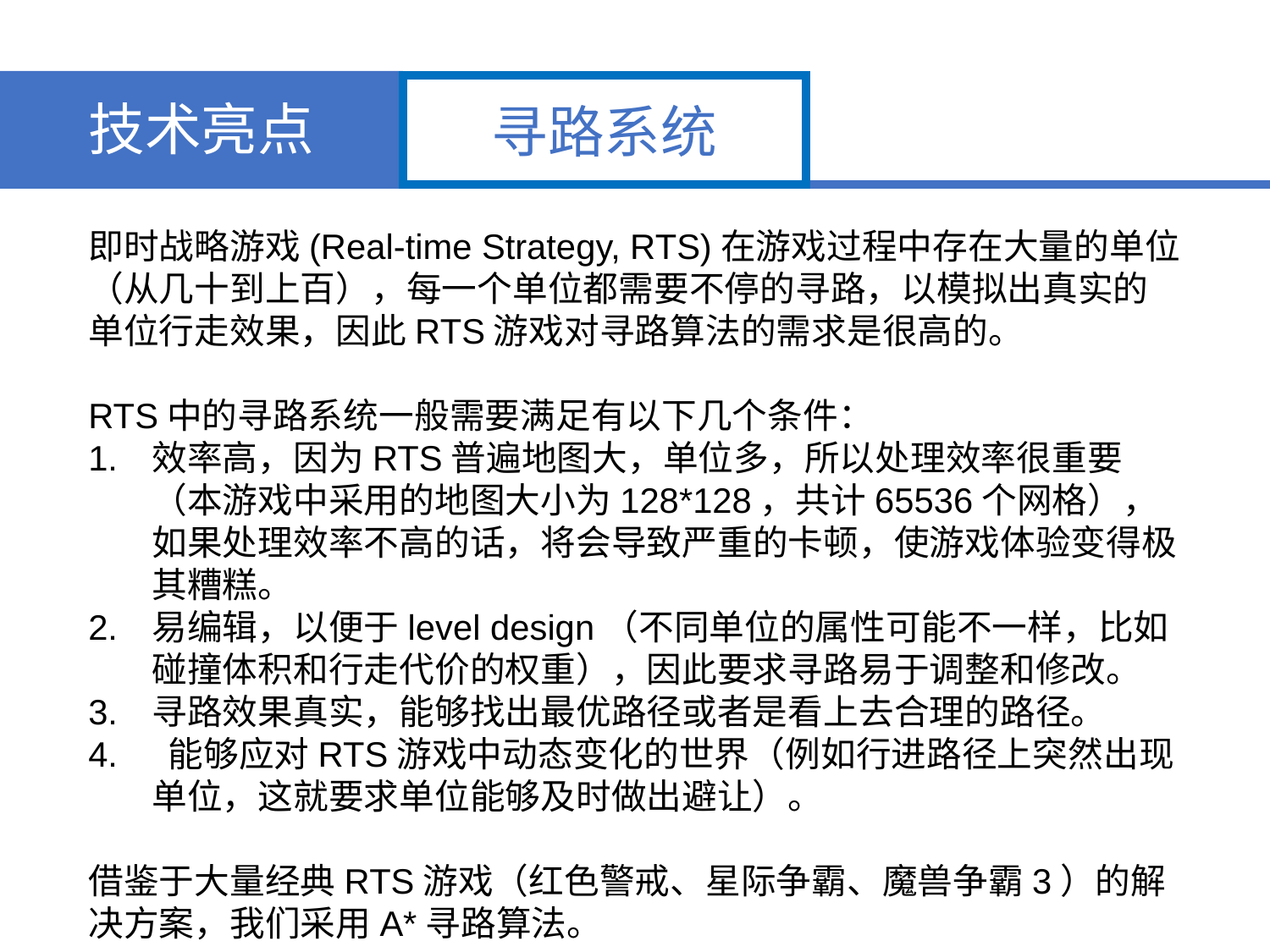

技术亮点
寻路系统
即时战略游戏(Real-time Strategy, RTS)在游戏过程中存在大量的单位（从几十到上百），每一个单位都需要不停的寻路，以模拟出真实的单位行走效果，因此RTS游戏对寻路算法的需求是很高的。

RTS中的寻路系统一般需要满足有以下几个条件：
效率高，因为RTS普遍地图大，单位多，所以处理效率很重要（本游戏中采用的地图大小为128*128，共计65536个网格），如果处理效率不高的话，将会导致严重的卡顿，使游戏体验变得极其糟糕。
易编辑，以便于level design（不同单位的属性可能不一样，比如碰撞体积和行走代价的权重），因此要求寻路易于调整和修改。
寻路效果真实，能够找出最优路径或者是看上去合理的路径。
 能够应对RTS游戏中动态变化的世界（例如行进路径上突然出现单位，这就要求单位能够及时做出避让）。

借鉴于大量经典RTS游戏（红色警戒、星际争霸、魔兽争霸3）的解决方案，我们采用A*寻路算法。